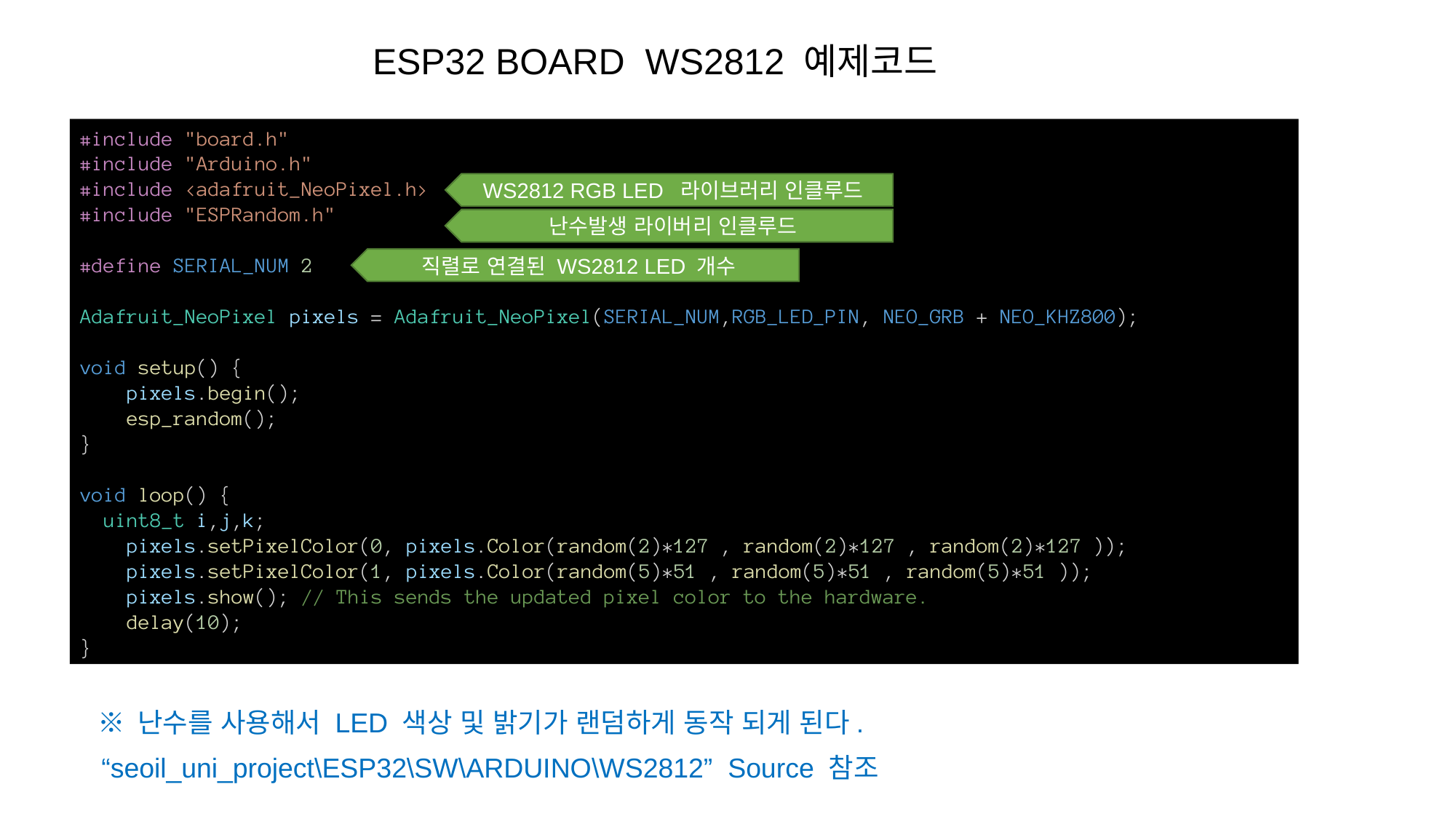

ESP32 BOARD  WS2812 예제코드
#include "board.h"
#include "Arduino.h"
#include <adafruit_NeoPixel.h>
#include "ESPRandom.h"
#define SERIAL_NUM 2
Adafruit_NeoPixel pixels = Adafruit_NeoPixel(SERIAL_NUM,RGB_LED_PIN, NEO_GRB + NEO_KHZ800);
void setup() {
    pixels.begin();
    esp_random();
}
void loop() {
  uint8_t i,j,k;
    pixels.setPixelColor(0, pixels.Color(random(2)*127 , random(2)*127 , random(2)*127 ));
    pixels.setPixelColor(1, pixels.Color(random(5)*51 , random(5)*51 , random(5)*51 ));
    pixels.show(); // This sends the updated pixel color to the hardware.
    delay(10);
}
WS2812 RGB LED  라이브러리 인클루드
난수발생 라이버리 인클루드
직렬로 연결된 WS2812 LED 개수
※ 난수를 사용해서 LED 색상 및 밝기가 랜덤하게 동작 되게 된다.
“seoil_uni_project\ESP32\SW\ARDUINO\WS2812”  Source 참조